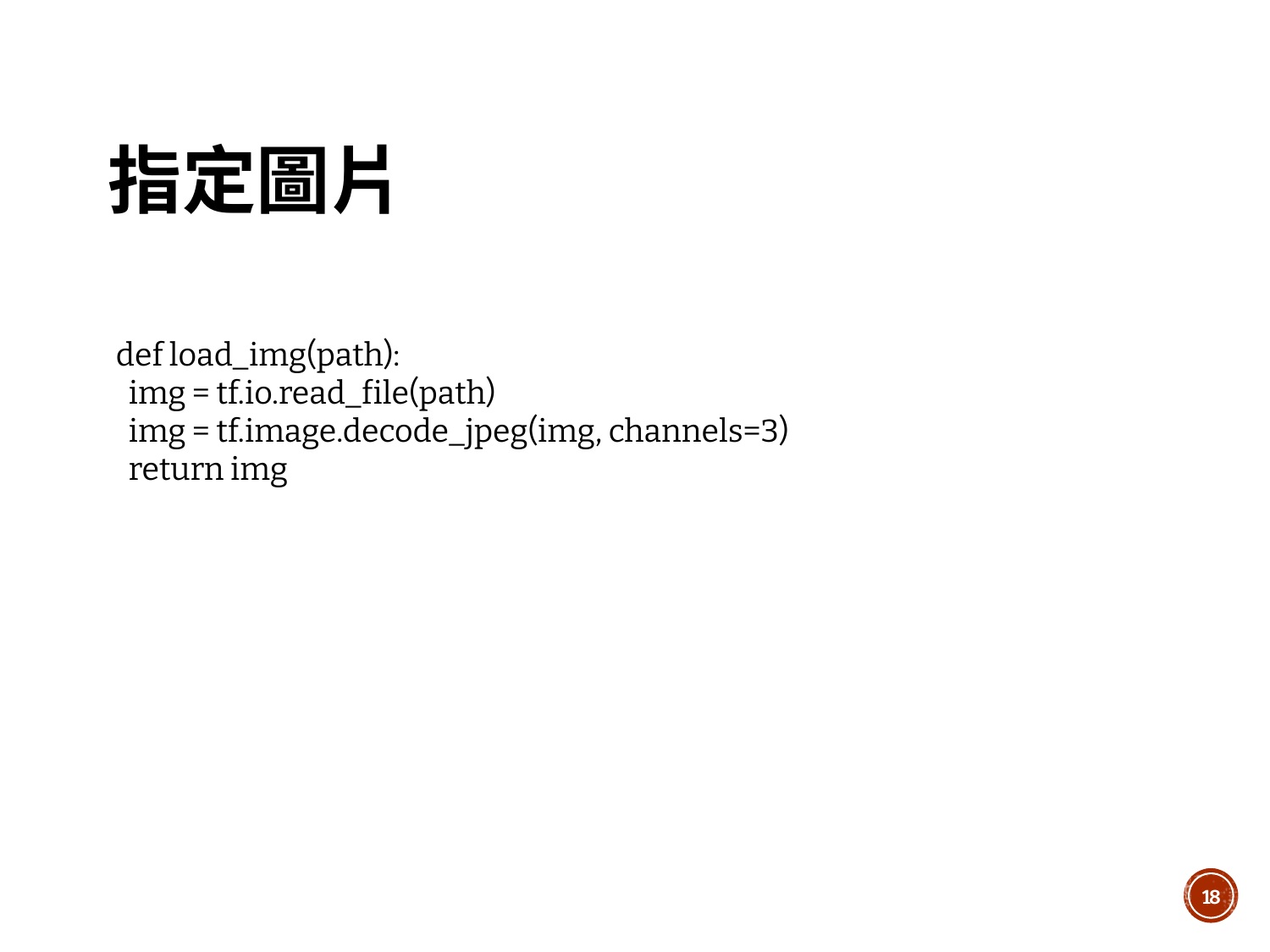

# 指定圖片
| def load\_img(path):   img = tf.io.read\_file(path)   img = tf.image.decode\_jpeg(img, channels=3)   return img |
| --- |
18